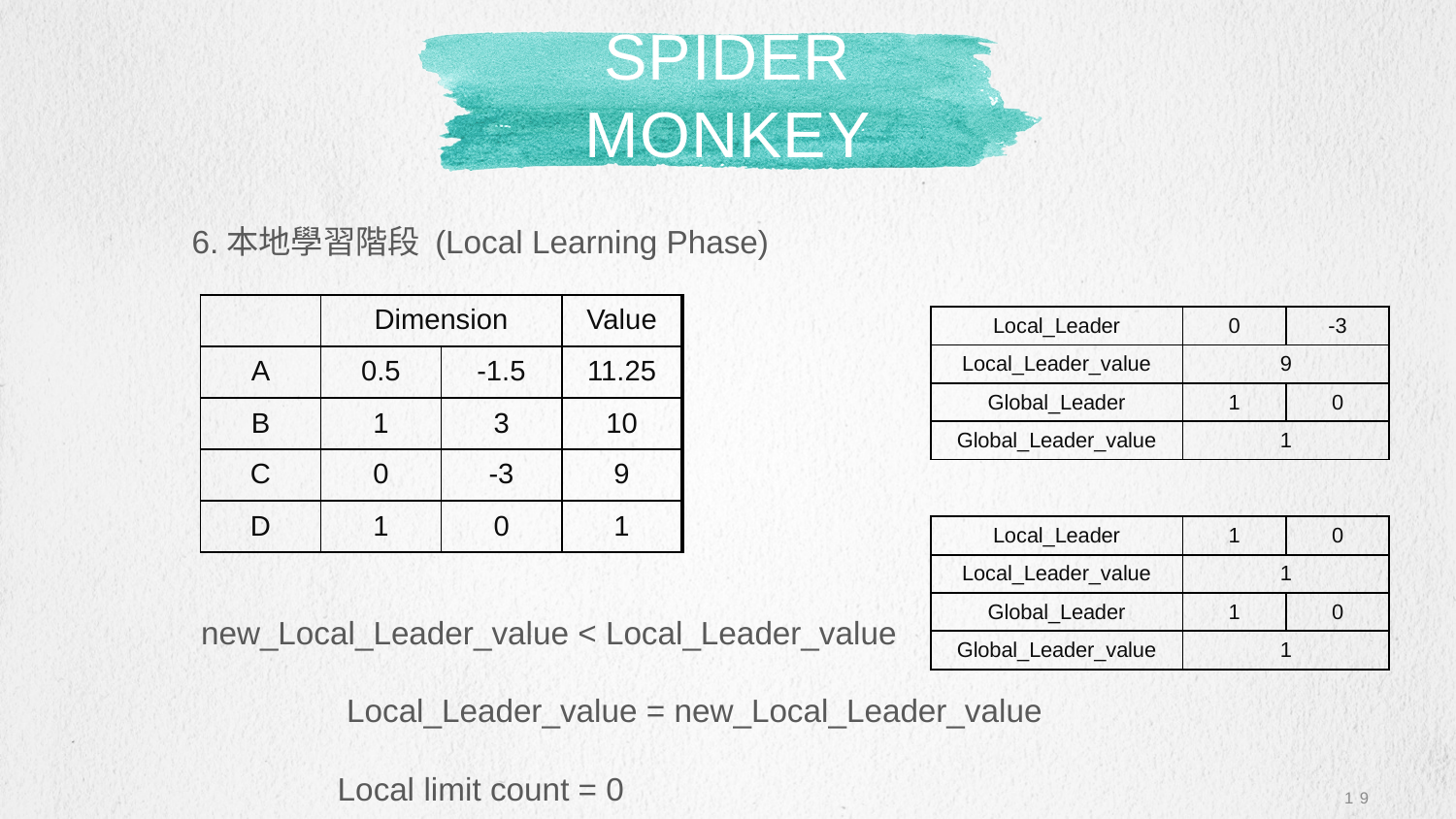

# Spider monkey
6.本地學習階段 (Local Learning Phase)

 new_Local_Leader_value < Local_Leader_value
	 Local_Leader_value = new_Local_Leader_value
	Local limit count = 0
|  | Dimension |  | Value |
| --- | --- | --- | --- |
| A | 0.5 | -1.5 | 11.25 |
| B | 1 | 3 | 10 |
| C | 0 | -3 | 9 |
| D | 1 | 0 | 1 |
| Local\_Leader | 0 | -3 |
| --- | --- | --- |
| Local\_Leader\_value | 9 | 4 |
| Global\_Leader | 1 | 0 |
| Global\_Leader\_value | 1 | 2 |
| Local\_Leader | 1 | 0 |
| --- | --- | --- |
| Local\_Leader\_value | 1 | 4 |
| Global\_Leader | 1 | 0 |
| Global\_Leader\_value | 1 | 2 |
19